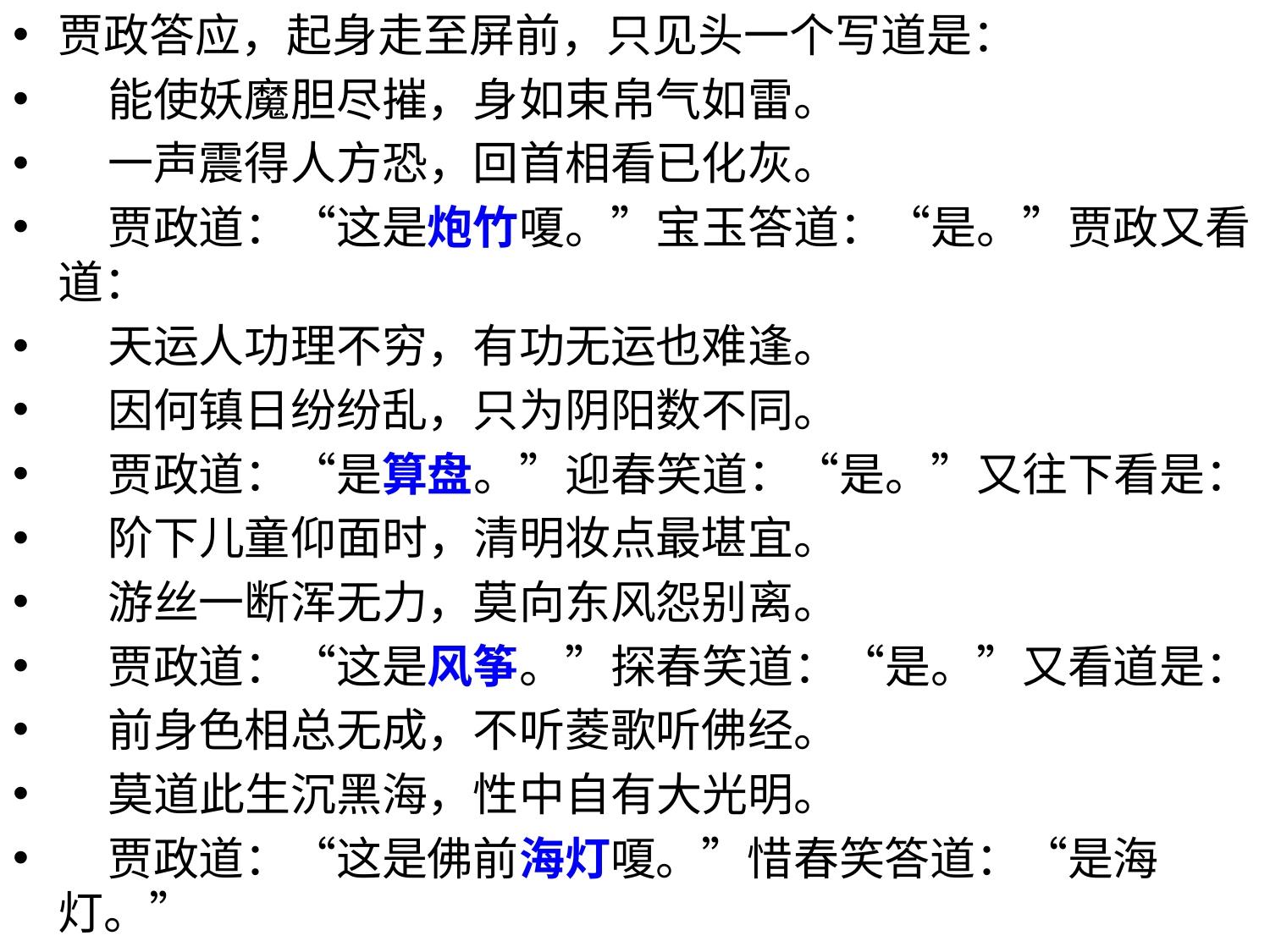

贾政答应，起身走至屏前，只见头一个写道是：
    能使妖魔胆尽摧，身如束帛气如雷。
    一声震得人方恐，回首相看已化灰。
    贾政道：“这是炮竹嗄。”宝玉答道：“是。”贾政又看道：
    天运人功理不穷，有功无运也难逢。
    因何镇日纷纷乱，只为阴阳数不同。
    贾政道：“是算盘。”迎春笑道：“是。”又往下看是：
    阶下儿童仰面时，清明妆点最堪宜。
    游丝一断浑无力，莫向东风怨别离。
    贾政道：“这是风筝。”探春笑道：“是。”又看道是：
    前身色相总无成，不听菱歌听佛经。
    莫道此生沉黑海，性中自有大光明。
    贾政道：“这是佛前海灯嗄。”惜春笑答道：“是海灯。”